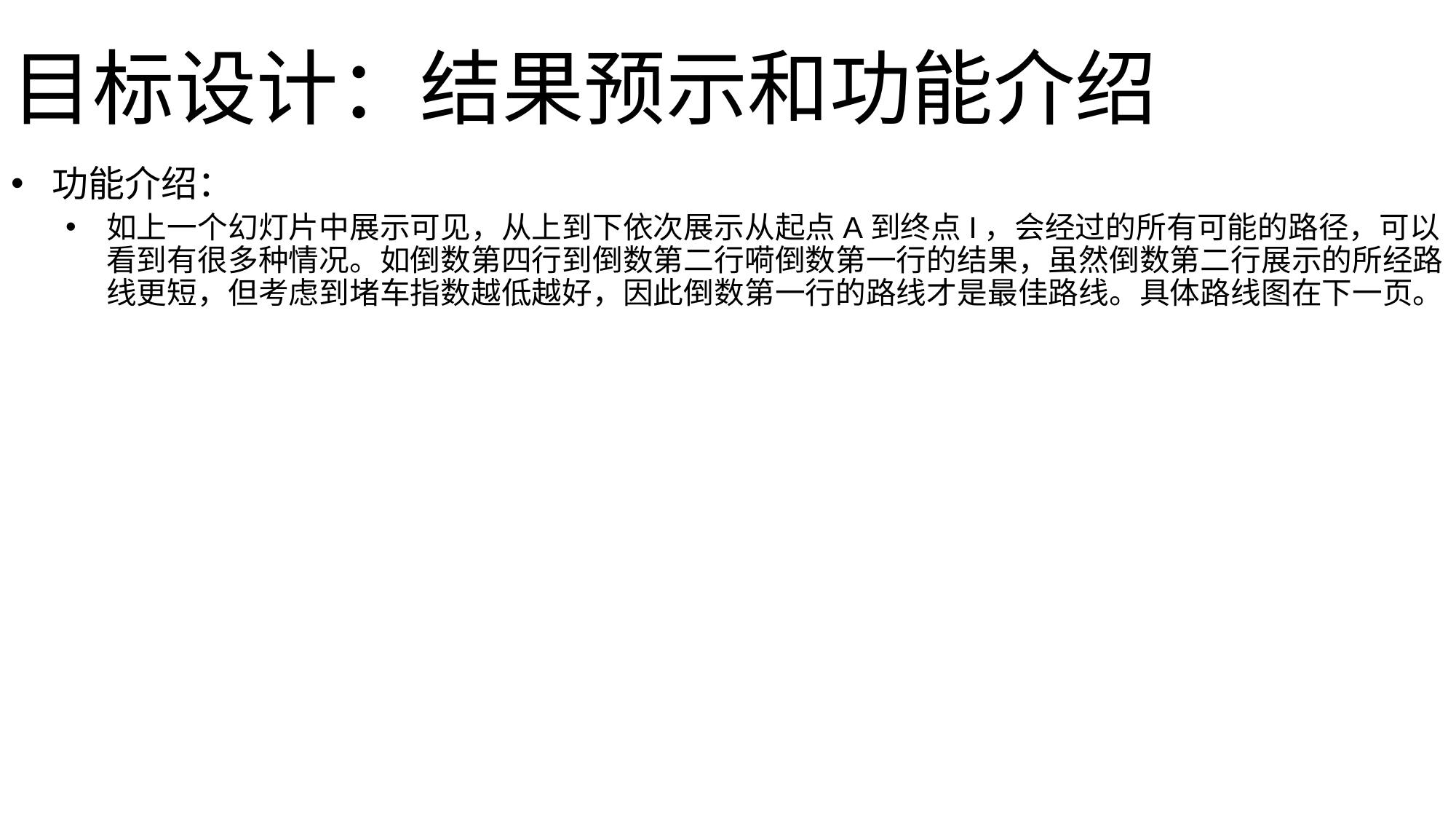

# 目标设计：结果预示和功能介绍
功能介绍：
如上一个幻灯片中展示可见，从上到下依次展示从起点A到终点I，会经过的所有可能的路径，可以看到有很多种情况。如倒数第四行到倒数第二行嗬倒数第一行的结果，虽然倒数第二行展示的所经路线更短，但考虑到堵车指数越低越好，因此倒数第一行的路线才是最佳路线。具体路线图在下一页。